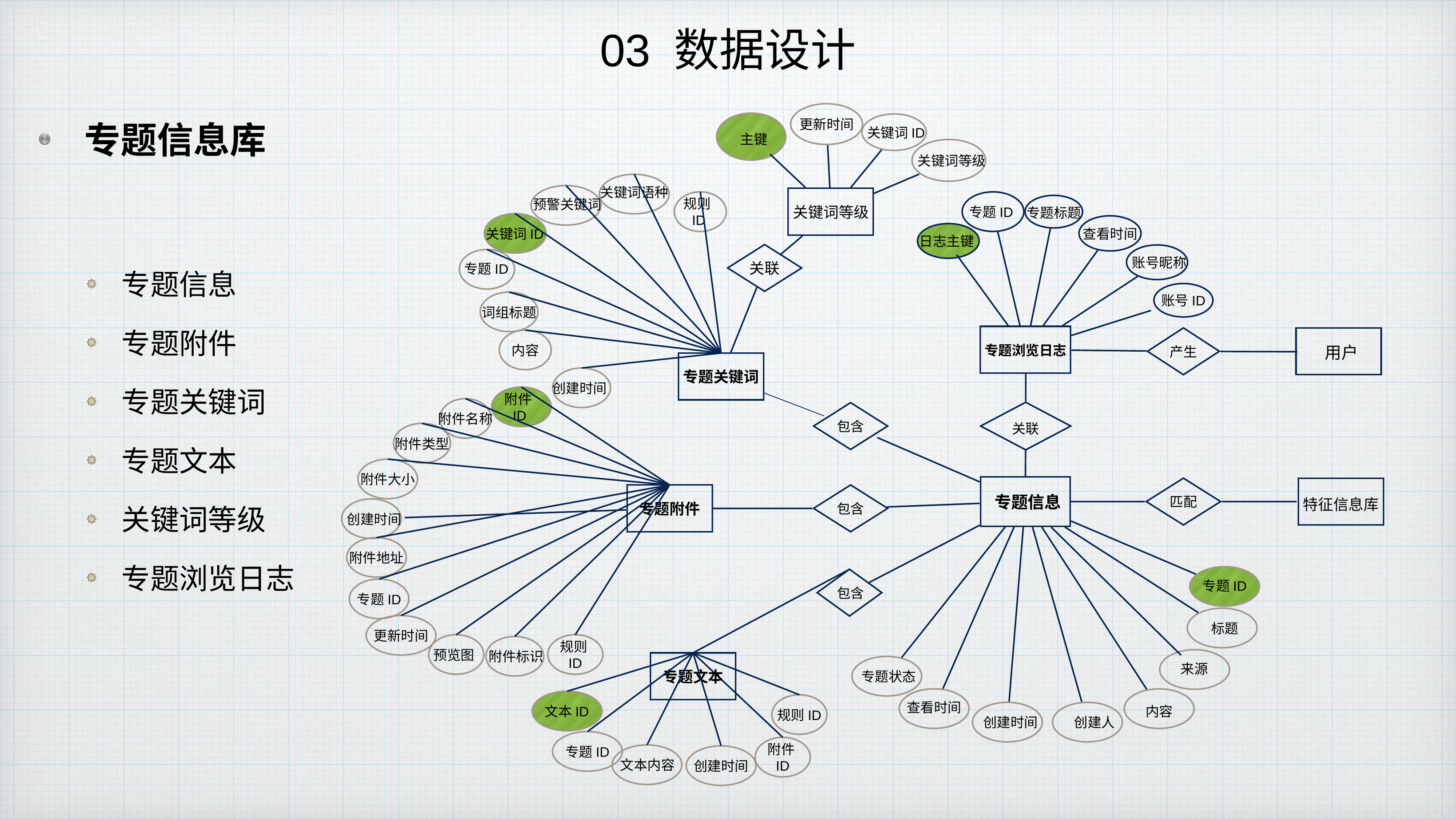

# 03 数据设计

更新时间
专题信息库

关键词ID
主键

关键词等级

关键词语种

关键词等级
预警关键词

专题标题
规则ID
专题ID

查看时间
关键词ID

专题信息
专题附件
专题关键词
专题文本
关键词等级
专题浏览日志
日志主键

关联

账号昵称

专题ID

账号ID

词组标题

专题浏览日志

产生

内容
用户

专题关键词

创建时间

附件ID

关联

包含
附件名称

附件类型

附件大小

专题信息

匹配

特征信息库

包含
专题附件

创建时间

附件地址

专题ID

包含
专题ID

标题

更新时间

预览图
规则ID
附件标识

来源

专题文本
专题状态

查看时间

文本ID
内容
规则ID

创建时间
创建人

专题ID
附件ID

文本内容
创建时间